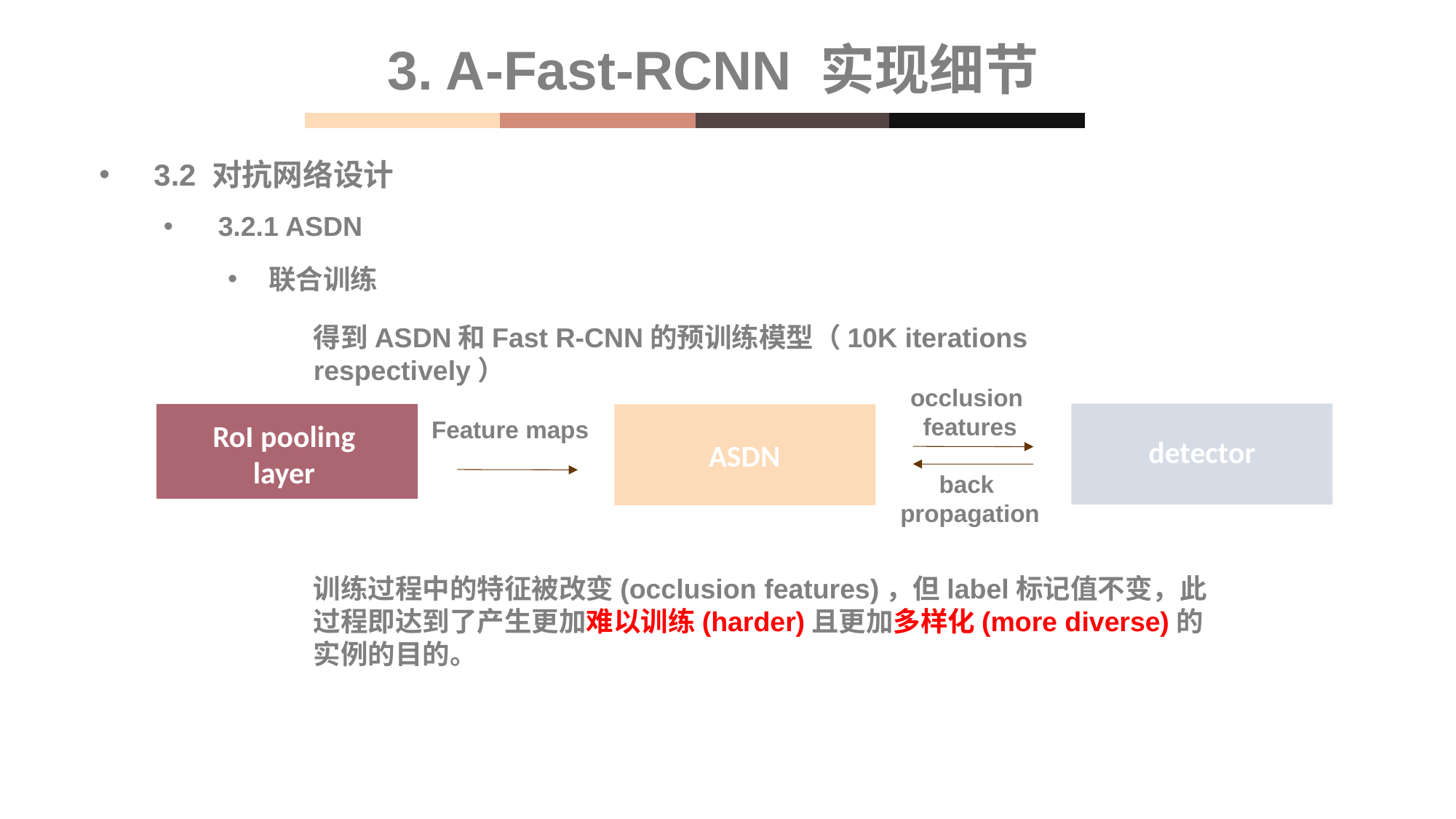

3. A-Fast-RCNN 实现细节

3.2 对抗网络设计

3.2.1 ASDN

联合训练
得到ASDN和Fast R-CNN的预训练模型（10K iterations respectively）
occlusion
features

Feature maps
RoI pooling
layer
detector
ASDN
back
propagation
训练过程中的特征被改变(occlusion features)，但label标记值不变，此过程即达到了产生更加难以训练(harder)且更加多样化(more diverse)的实例的目的。